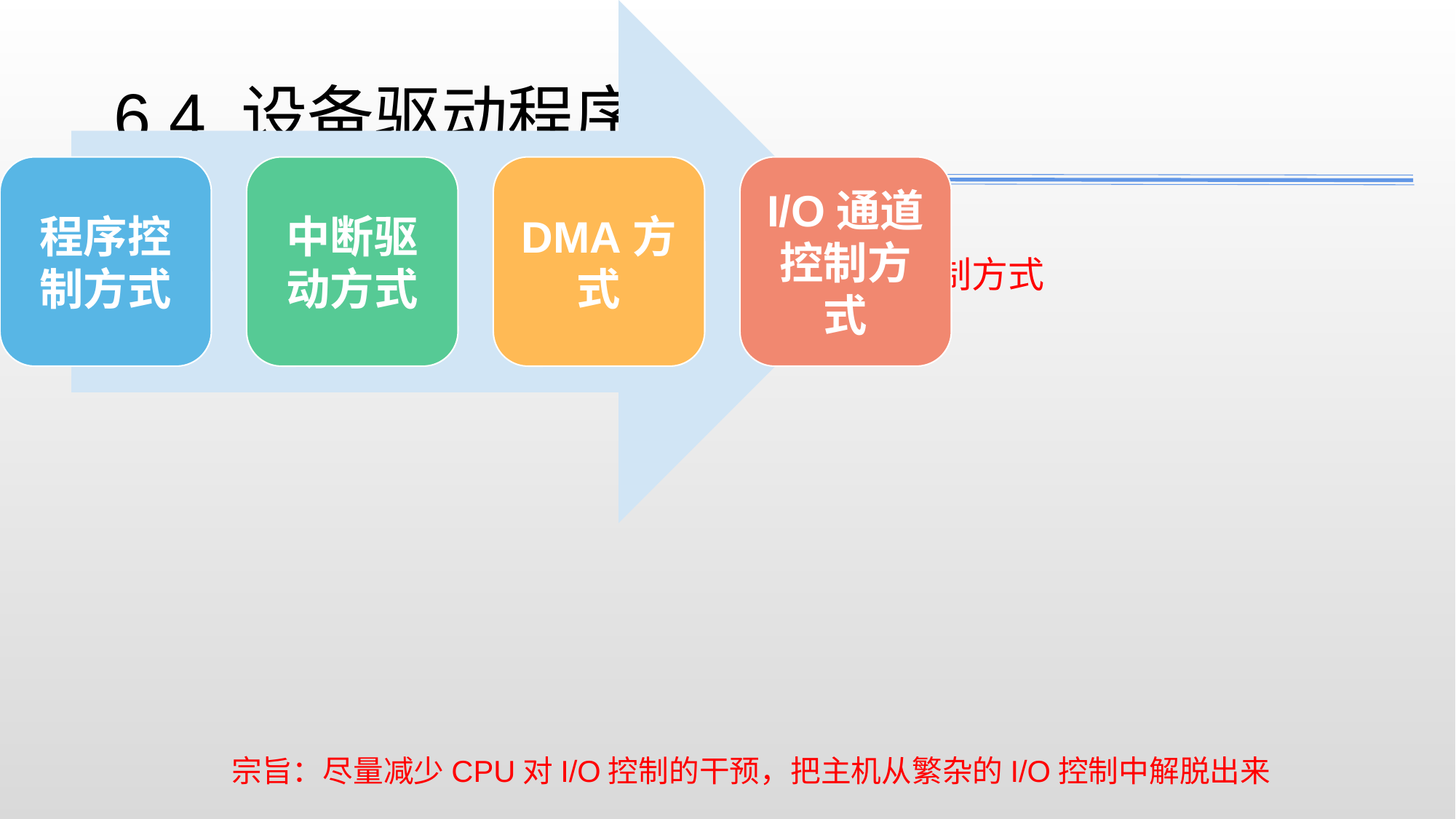

6.4 设备驱动程序
驱动程序中最重要的技术：对I/O设备的控制方式
程序控制方式
中断驱动方式
DMA方式
I/O通道控制方式
宗旨：尽量减少CPU对I/O控制的干预，把主机从繁杂的I/O控制中解脱出来